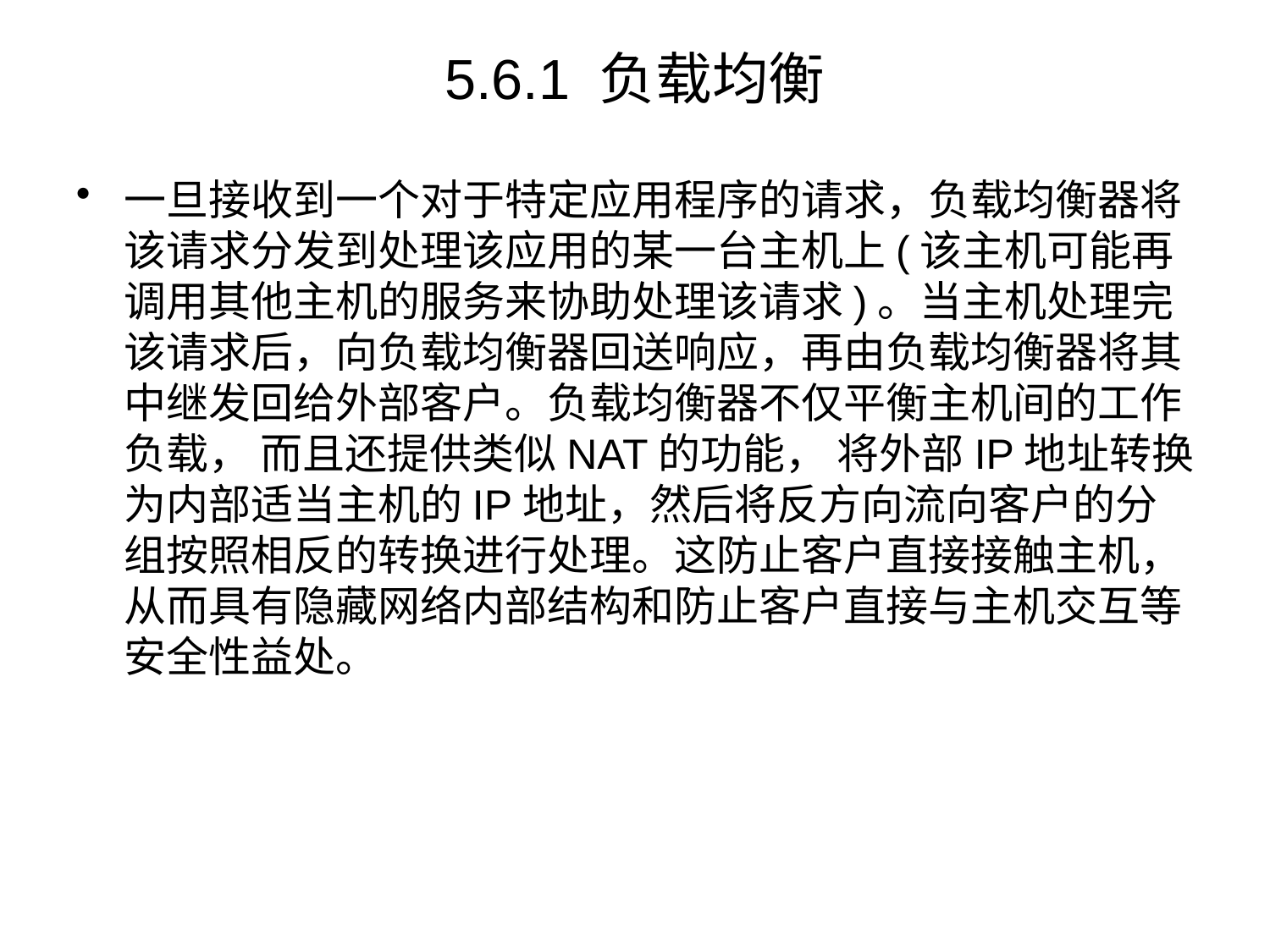

# 5.6.1 负载均衡
一旦接收到一个对于特定应用程序的请求，负载均衡器将该请求分发到处理该应用的某一台主机上(该主机可能再调用其他主机的服务来协助处理该请求)。当主机处理完该请求后，向负载均衡器回送响应，再由负载均衡器将其中继发回给外部客户。负载均衡器不仅平衡主机间的工作负载， 而且还提供类似NAT的功能， 将外部IP地址转换为内部适当主机的IP地址，然后将反方向流向客户的分组按照相反的转换进行处理。这防止客户直接接触主机，从而具有隐藏网络内部结构和防止客户直接与主机交互等安全性益处。